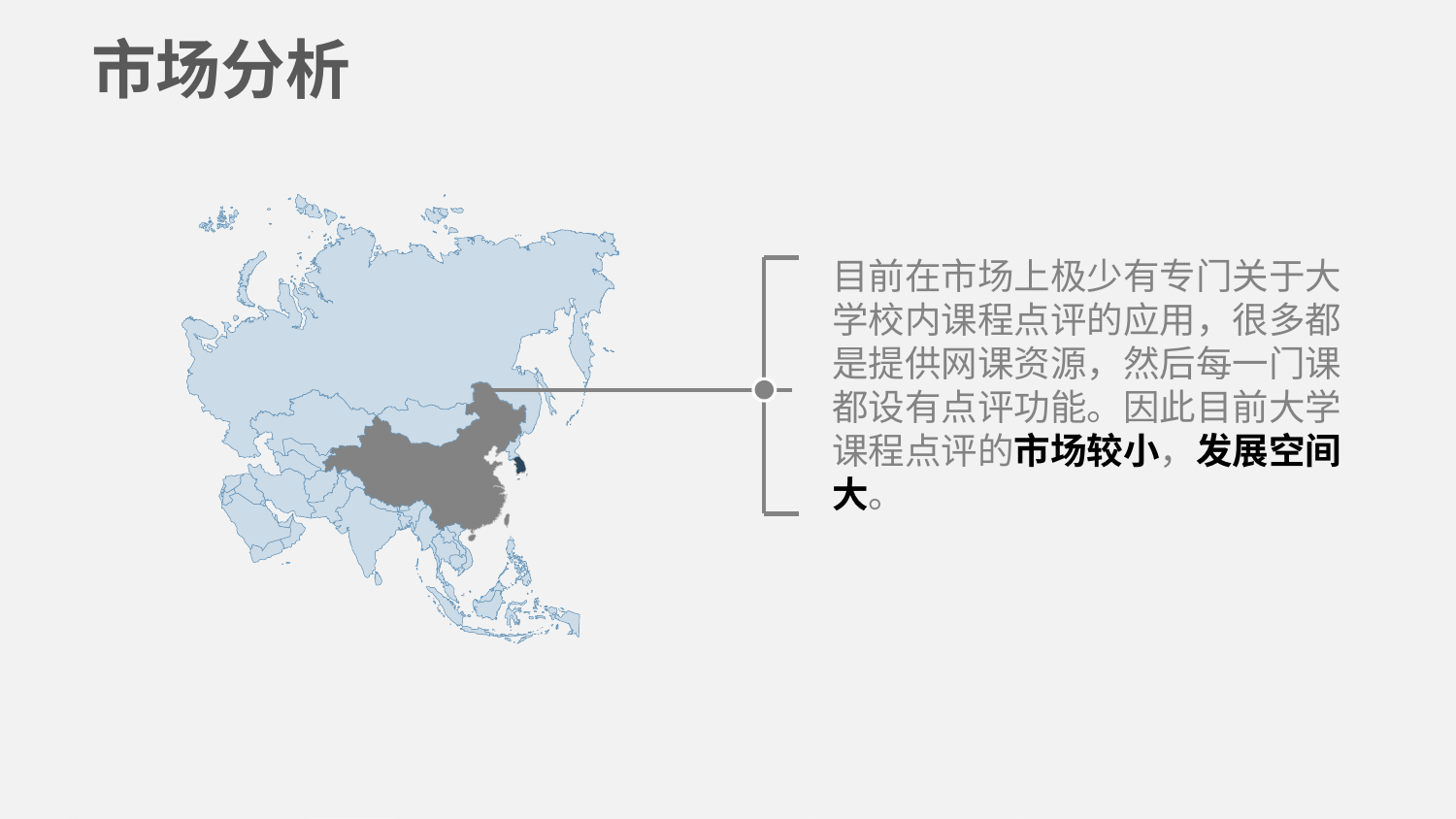

市场分析

目前在市场上极少有专门关于大学校内课程点评的应用，很多都是提供网课资源，然后每一门课都设有点评功能。因此目前大学课程点评的市场较小，发展空间大。